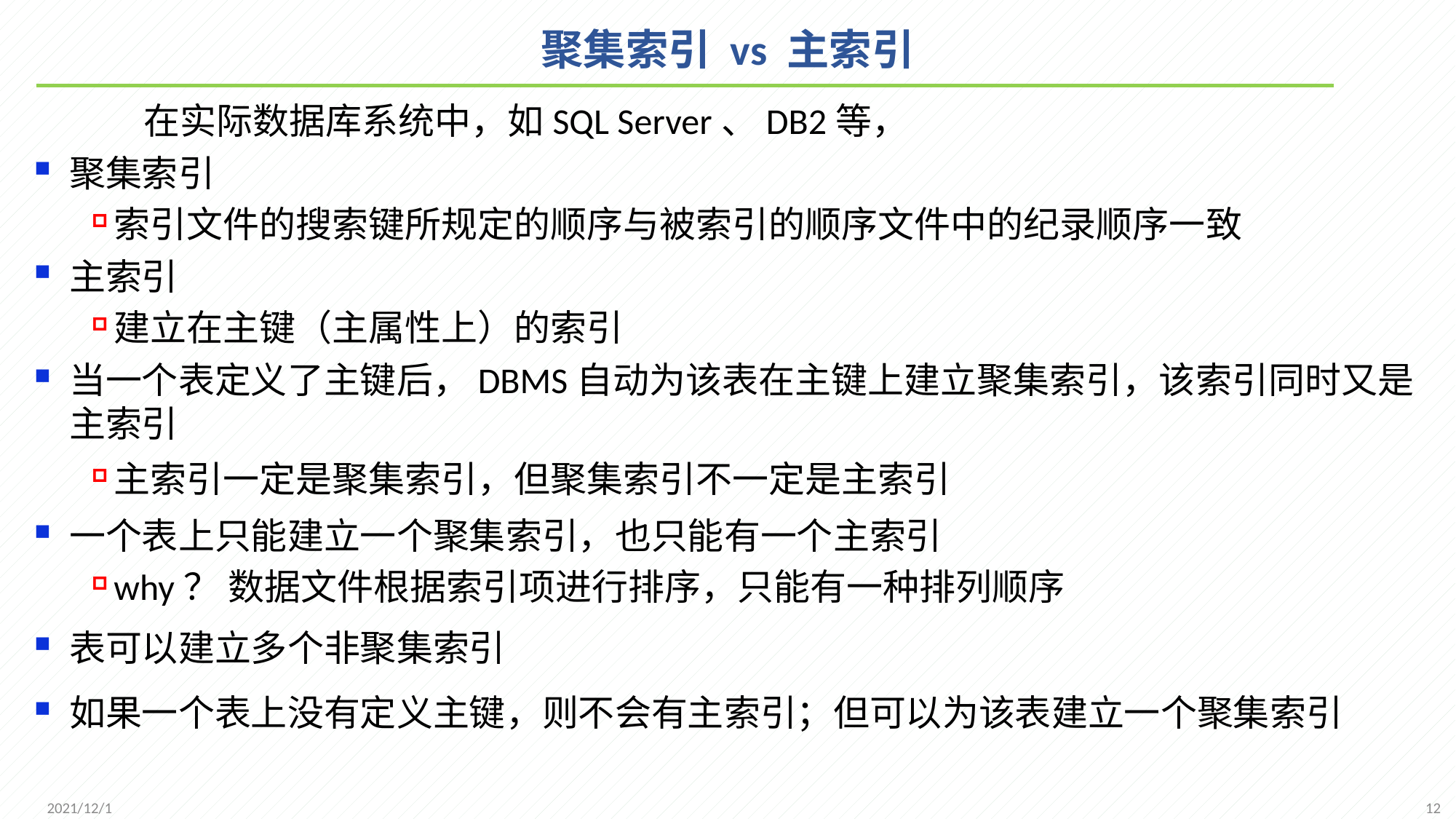

# 聚集索引 vs 主索引
	在实际数据库系统中，如SQL Server、DB2等，
聚集索引
索引文件的搜索键所规定的顺序与被索引的顺序文件中的纪录顺序一致
主索引
建立在主键（主属性上）的索引
当一个表定义了主键后，DBMS自动为该表在主键上建立聚集索引，该索引同时又是主索引
主索引一定是聚集索引，但聚集索引不一定是主索引
一个表上只能建立一个聚集索引，也只能有一个主索引
why？ 数据文件根据索引项进行排序，只能有一种排列顺序
表可以建立多个非聚集索引
如果一个表上没有定义主键，则不会有主索引；但可以为该表建立一个聚集索引
12
2021/12/1